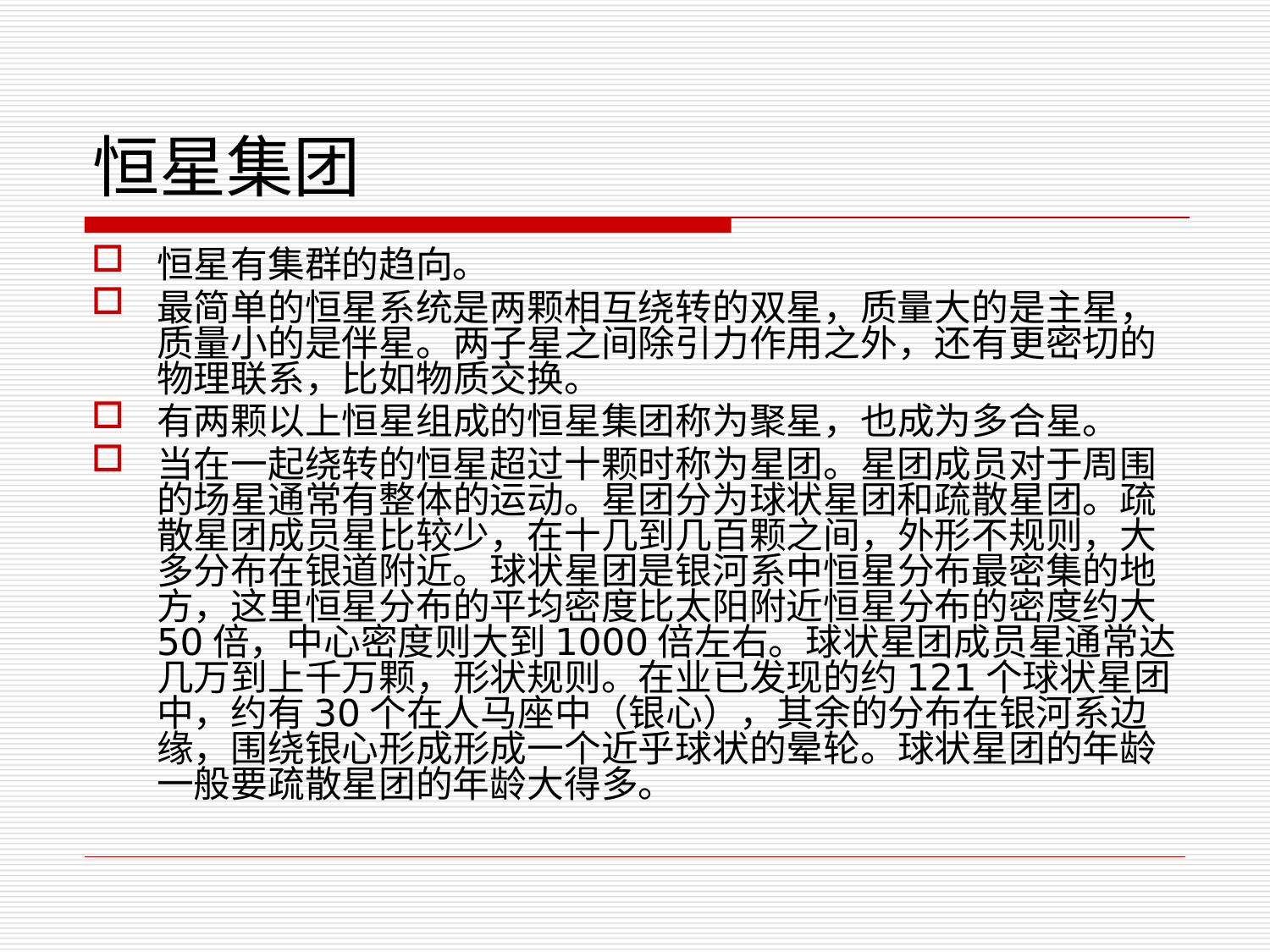

# 恒星集团
恒星有集群的趋向。
最简单的恒星系统是两颗相互绕转的双星，质量大的是主星，质量小的是伴星。两子星之间除引力作用之外，还有更密切的物理联系，比如物质交换。
有两颗以上恒星组成的恒星集团称为聚星，也成为多合星。
当在一起绕转的恒星超过十颗时称为星团。星团成员对于周围的场星通常有整体的运动。星团分为球状星团和疏散星团。疏散星团成员星比较少，在十几到几百颗之间，外形不规则，大多分布在银道附近。球状星团是银河系中恒星分布最密集的地方，这里恒星分布的平均密度比太阳附近恒星分布的密度约大50倍，中心密度则大到1000倍左右。球状星团成员星通常达几万到上千万颗，形状规则。在业已发现的约121个球状星团中，约有30个在人马座中（银心），其余的分布在银河系边缘，围绕银心形成形成一个近乎球状的晕轮。球状星团的年龄一般要疏散星团的年龄大得多。